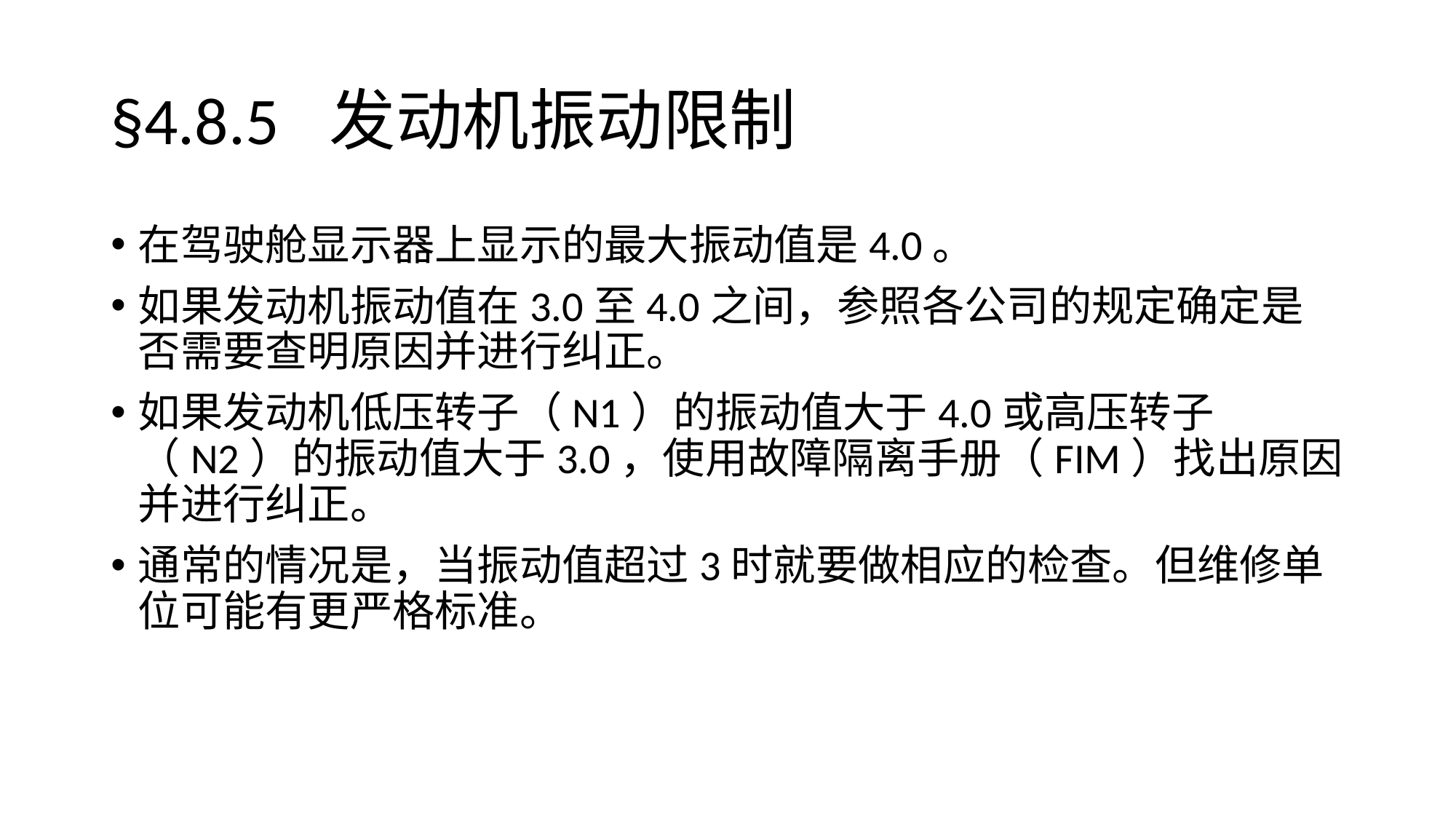

# §4.8.5	发动机振动限制
在驾驶舱显示器上显示的最大振动值是4.0。
如果发动机振动值在3.0至4.0之间，参照各公司的规定确定是否需要查明原因并进行纠正。
如果发动机低压转子（N1）的振动值大于4.0或高压转子（N2）的振动值大于3.0，使用故障隔离手册（FIM）找出原因并进行纠正。
通常的情况是，当振动值超过3时就要做相应的检查。但维修单位可能有更严格标准。